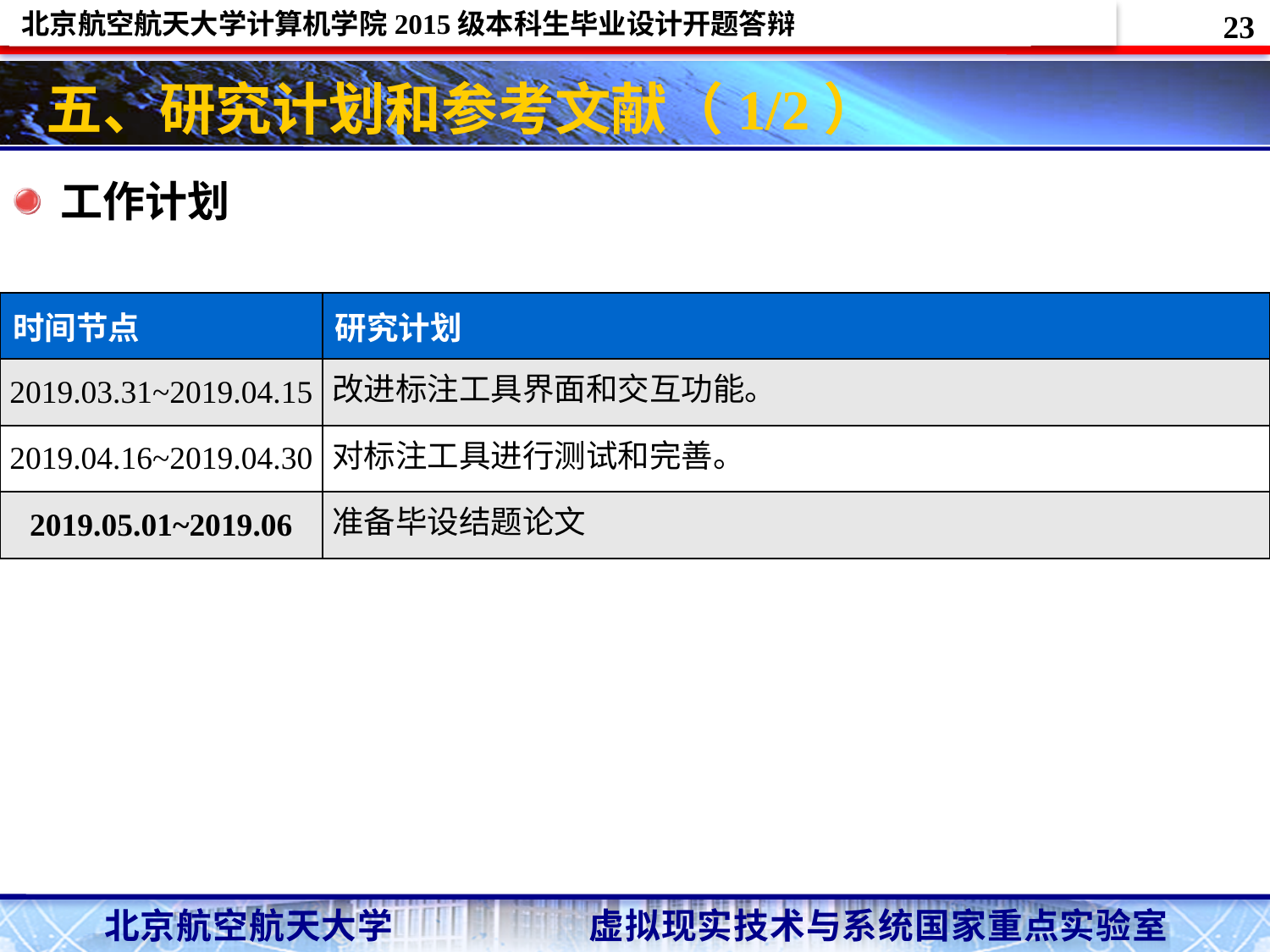

23
# 五、研究计划和参考文献（1/2）
工作计划
| 时间节点 | 研究计划 |
| --- | --- |
| 2019.03.31~2019.04.15 | 改进标注工具界面和交互功能。 |
| 2019.04.16~2019.04.30 | 对标注工具进行测试和完善。 |
| 2019.05.01~2019.06 | 准备毕设结题论文 |